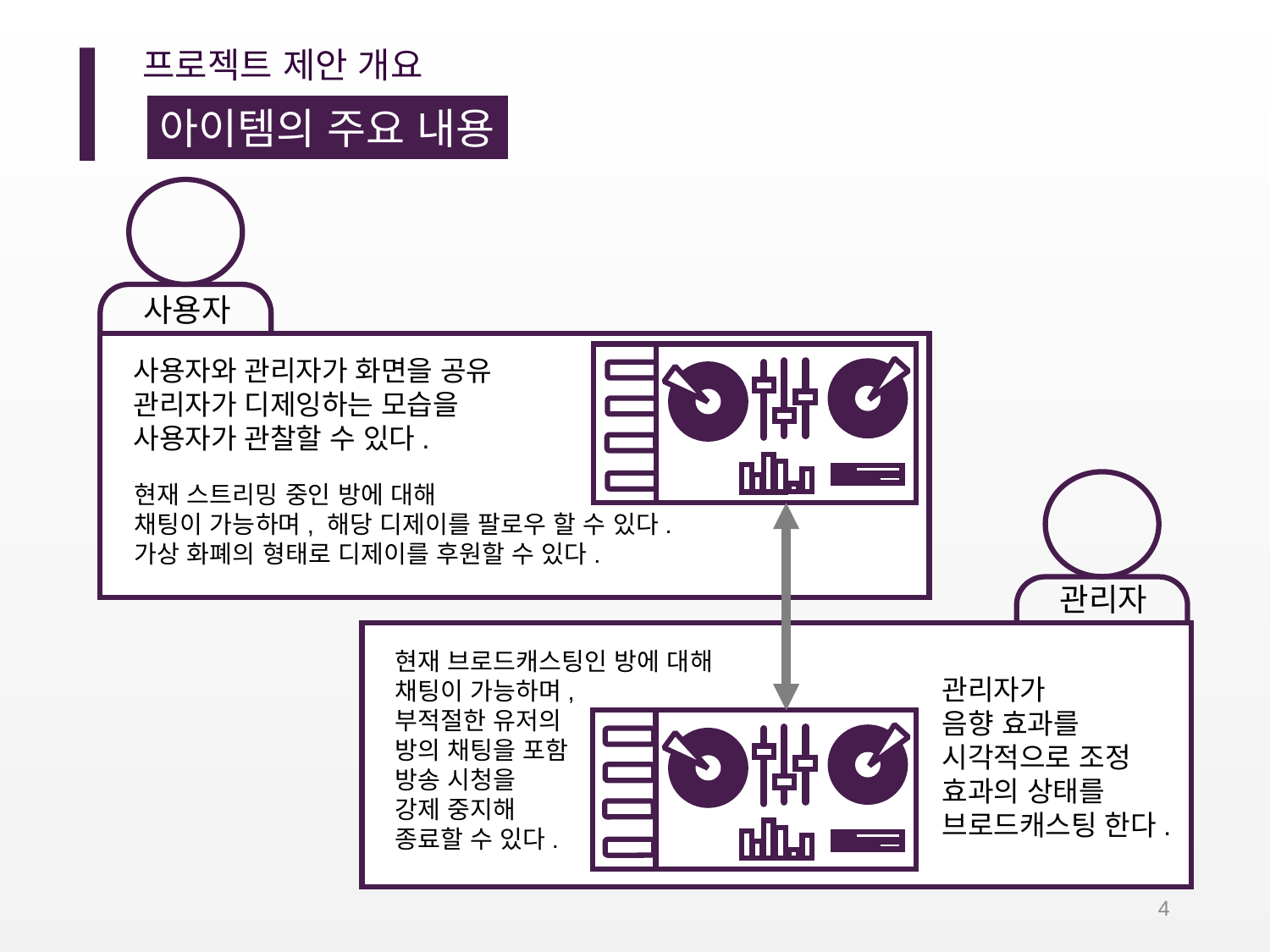

Ⅰ
프로젝트 제안 개요
아이템의 주요 내용

사용자

사용자와 관리자가 화면을 공유
관리자가 디제잉하는 모습을
사용자가 관찰할 수 있다.

현재 스트리밍 중인 방에 대해
채팅이 가능하며, 해당 디제이를 팔로우 할 수 있다.
가상 화폐의 형태로 디제이를 후원할 수 있다.
관리자

현재 브로드캐스팅인 방에 대해
채팅이 가능하며,
부적절한 유저의
방의 채팅을 포함
방송 시청을
강제 중지해
종료할 수 있다.
관리자가
음향 효과를
시각적으로 조정
효과의 상태를
브로드캐스팅 한다.

4